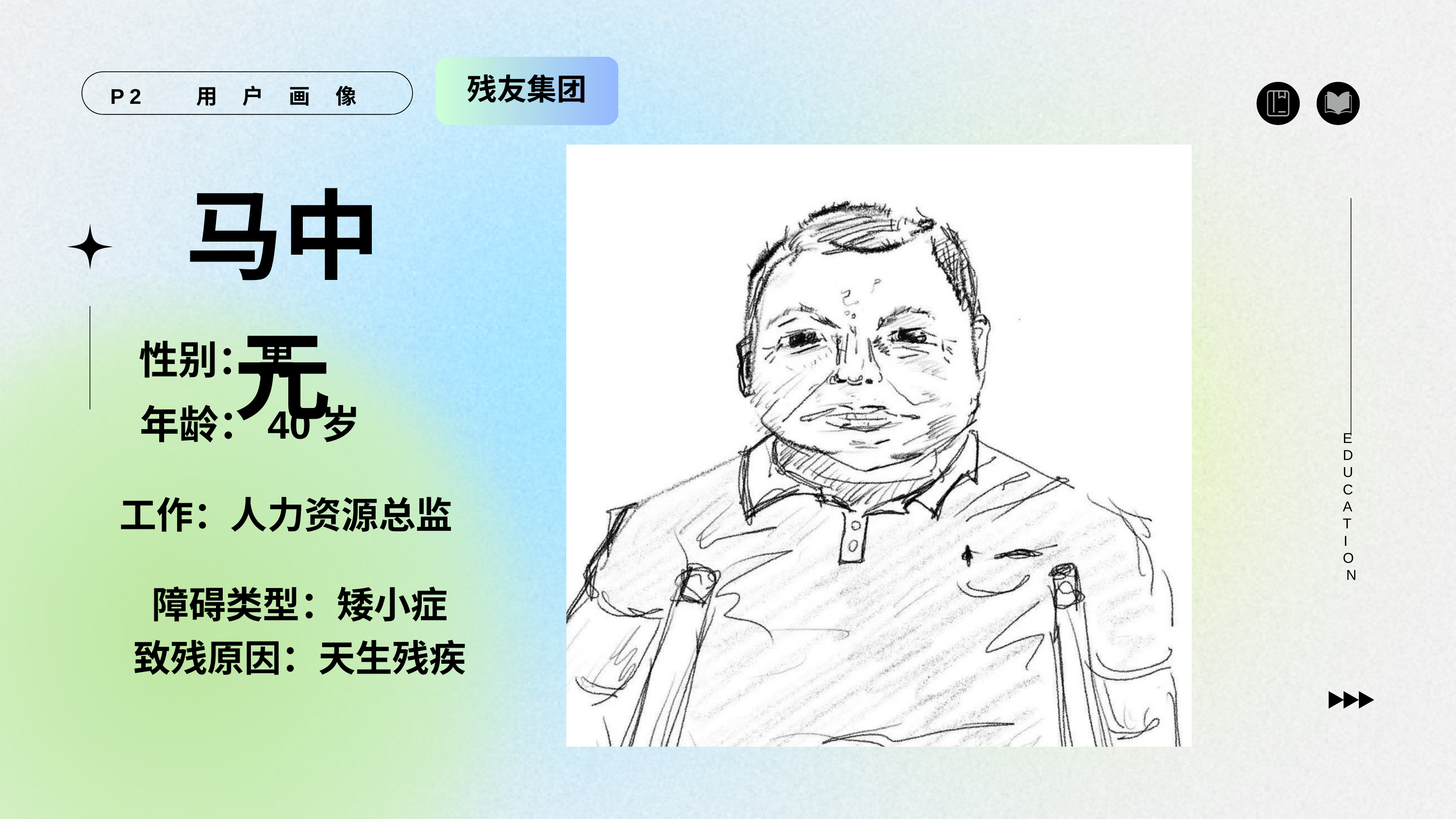

残友集团

P2    用  户  画  像

马中元

性别：男
年龄：40岁
EDUCATION
工作：人力资源总监
障碍类型：矮小症
致残原因：天生残疾